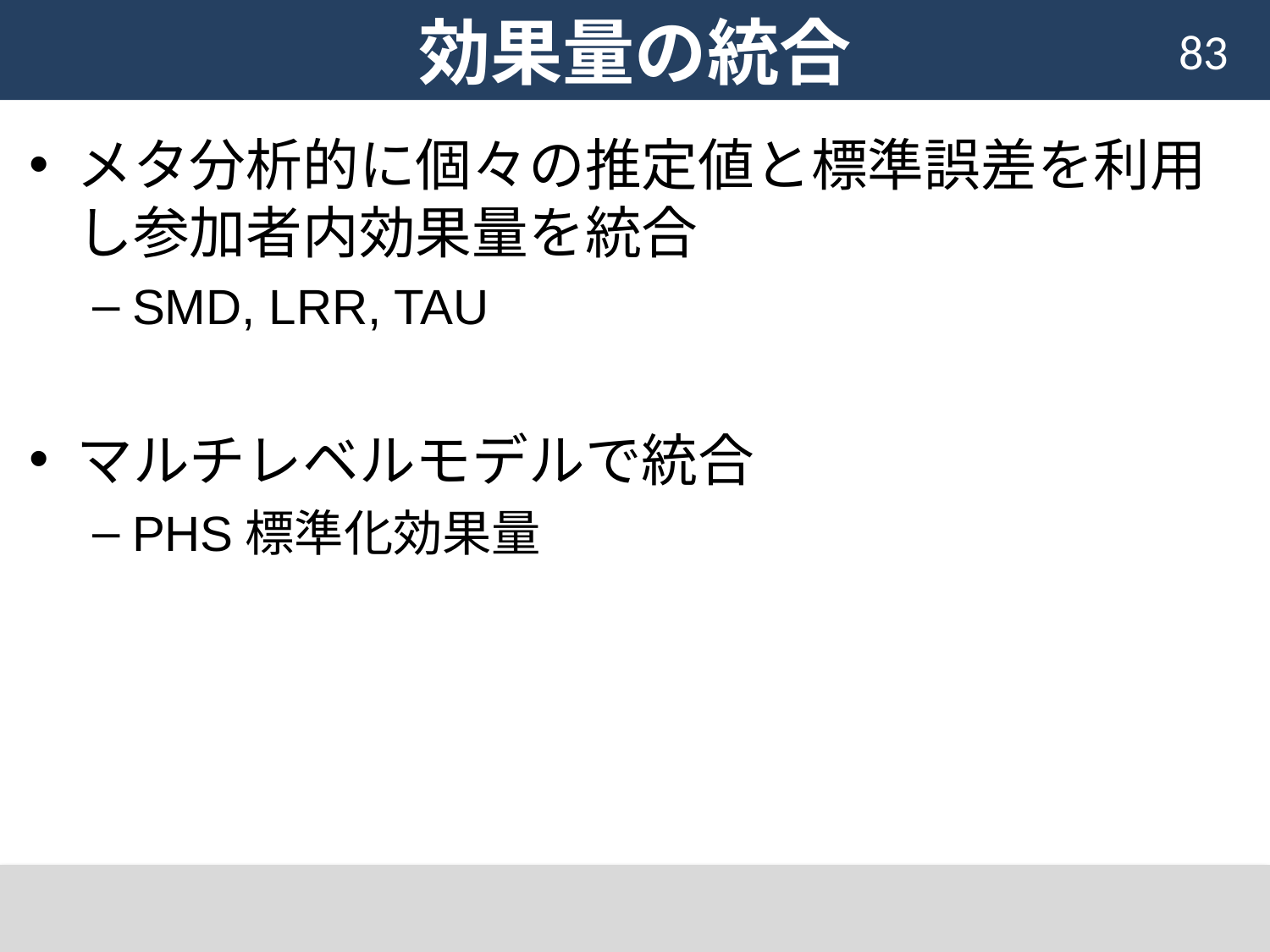

# 効果量の統合
83
メタ分析的に個々の推定値と標準誤差を利用し参加者内効果量を統合
SMD, LRR, TAU

マルチレベルモデルで統合
PHS標準化効果量